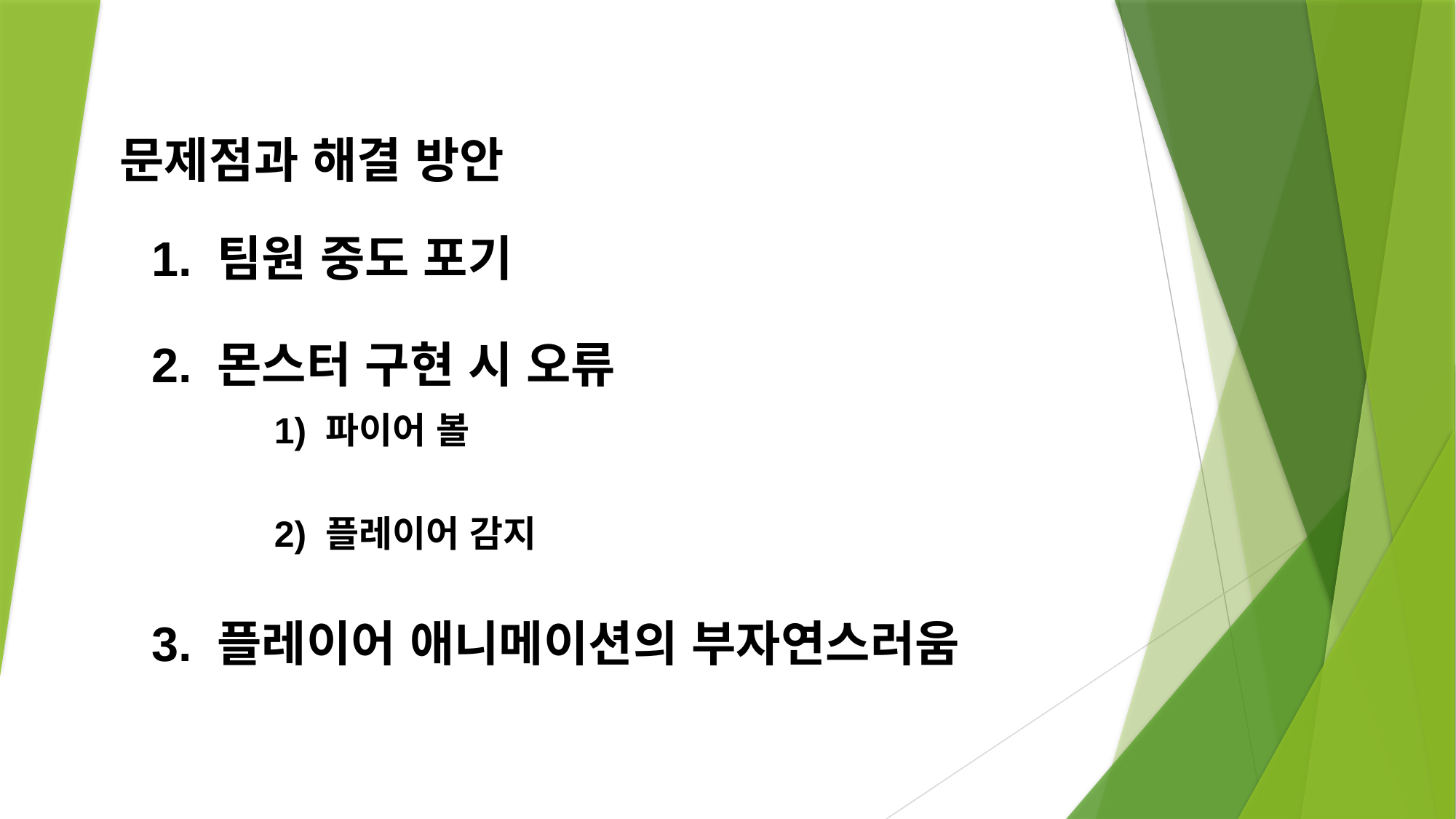

문제점과 해결 방안
1. 팀원 중도 포기
2. 몬스터 구현 시 오류
1) 파이어 볼
2) 플레이어 감지
3. 플레이어 애니메이션의 부자연스러움